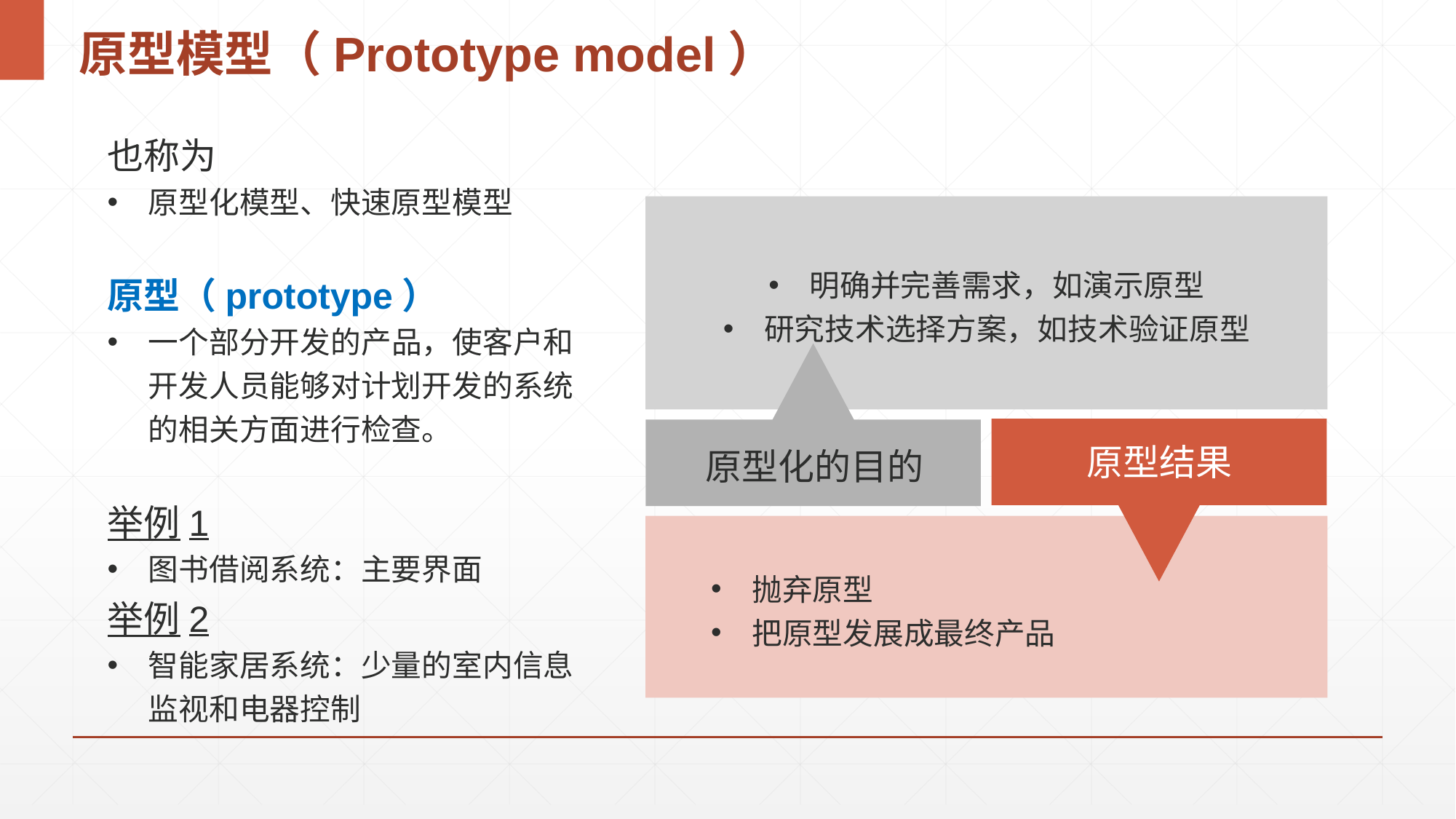

# 原型模型（Prototype model）
也称为
原型化模型、快速原型模型

原型（prototype）
一个部分开发的产品，使客户和开发人员能够对计划开发的系统的相关方面进行检查。

举例1
图书借阅系统：主要界面
举例2
智能家居系统：少量的室内信息监视和电器控制
明确并完善需求，如演示原型
研究技术选择方案，如技术验证原型

原型化的目的

原型结果
抛弃原型
把原型发展成最终产品